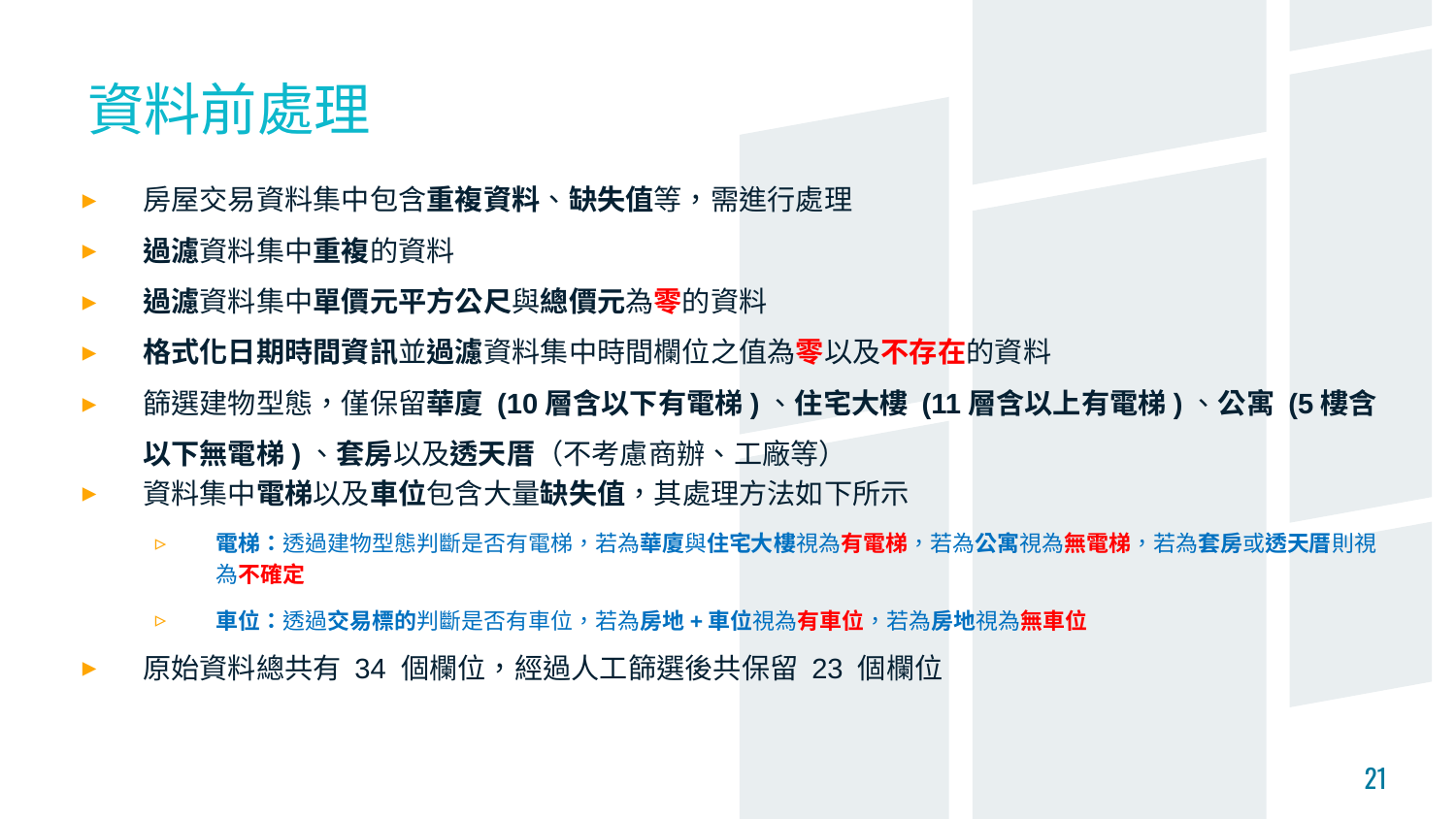

資料前處理
房屋交易資料集中包含重複資料、缺失值等，需進行處理
過濾資料集中重複的資料
過濾資料集中單價元平方公尺與總價元為零的資料
格式化日期時間資訊並過濾資料集中時間欄位之值為零以及不存在的資料
篩選建物型態，僅保留華廈 (10層含以下有電梯)、住宅大樓 (11層含以上有電梯)、公寓 (5樓含以下無電梯)、套房以及透天厝（不考慮商辦、工廠等）
資料集中電梯以及車位包含大量缺失值，其處理方法如下所示
電梯：透過建物型態判斷是否有電梯，若為華廈與住宅大樓視為有電梯，若為公寓視為無電梯，若為套房或透天厝則視為不確定
車位：透過交易標的判斷是否有車位，若為房地+車位視為有車位，若為房地視為無車位
原始資料總共有 34 個欄位，經過人工篩選後共保留 23 個欄位

21
21